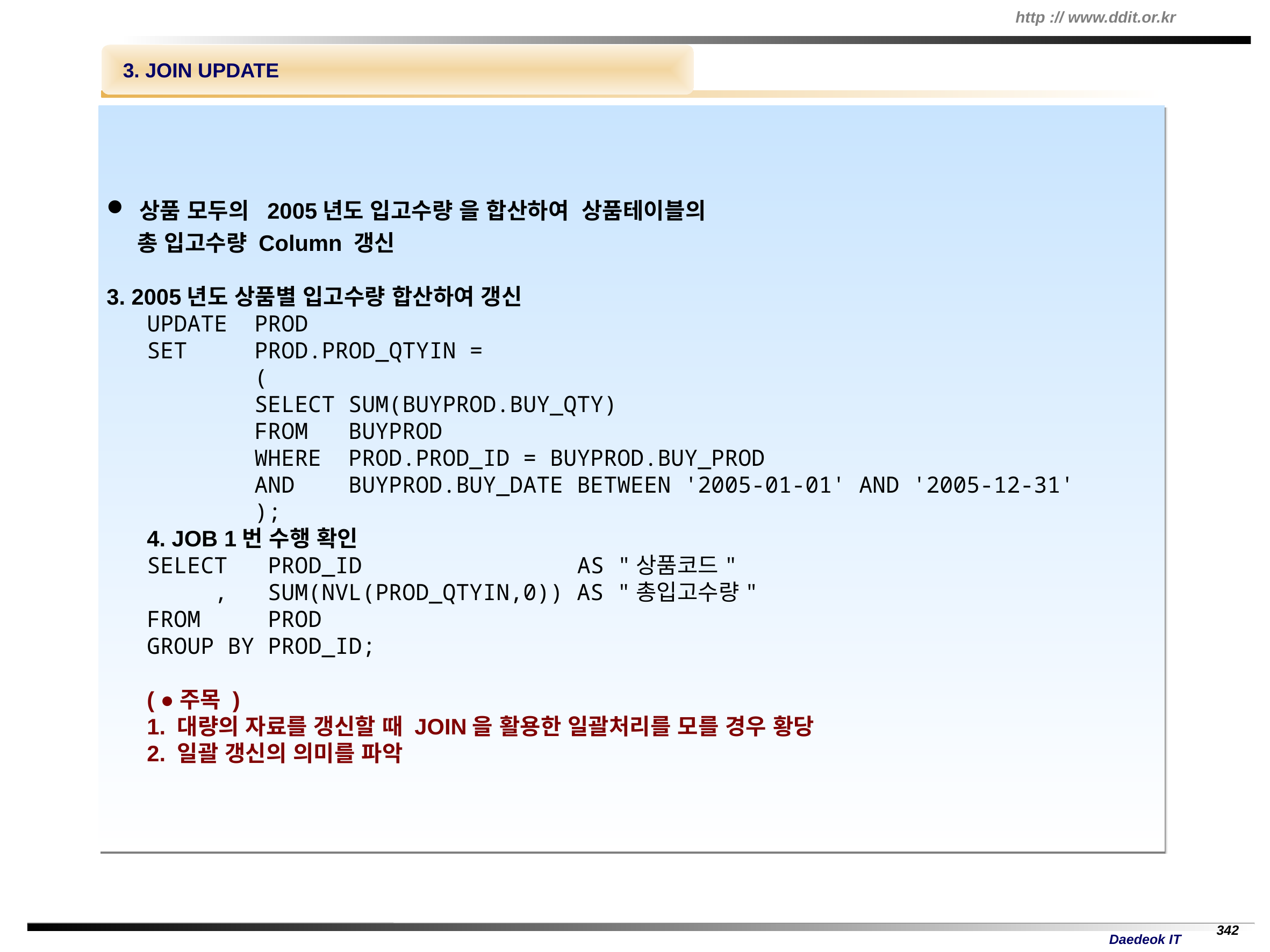

3. JOIN UPDATE

 상품 모두의  2005년도 입고수량 을 합산하여  상품테이블의
    총 입고수량 Column 갱신

3. 2005년도 상품별 입고수량 합산하여 갱신
UPDATE  PROD
SET     PROD.PROD_QTYIN =
        (
        SELECT SUM(BUYPROD.BUY_QTY)
        FROM   BUYPROD
        WHERE  PROD.PROD_ID = BUYPROD.BUY_PROD
        AND    BUYPROD.BUY_DATE BETWEEN '2005-01-01' AND '2005-12-31'
        );
4. JOB 1번 수행 확인
SELECT   PROD_ID                AS "상품코드"
     ,   SUM(NVL(PROD_QTYIN,0)) AS "총입고수량"
FROM     PROD
GROUP BY PROD_ID;

( ●주목 )
1. 대량의 자료를 갱신할 때 JOIN을 활용한 일괄처리를 모를 경우 황당
2. 일괄 갱신의 의미를 파악